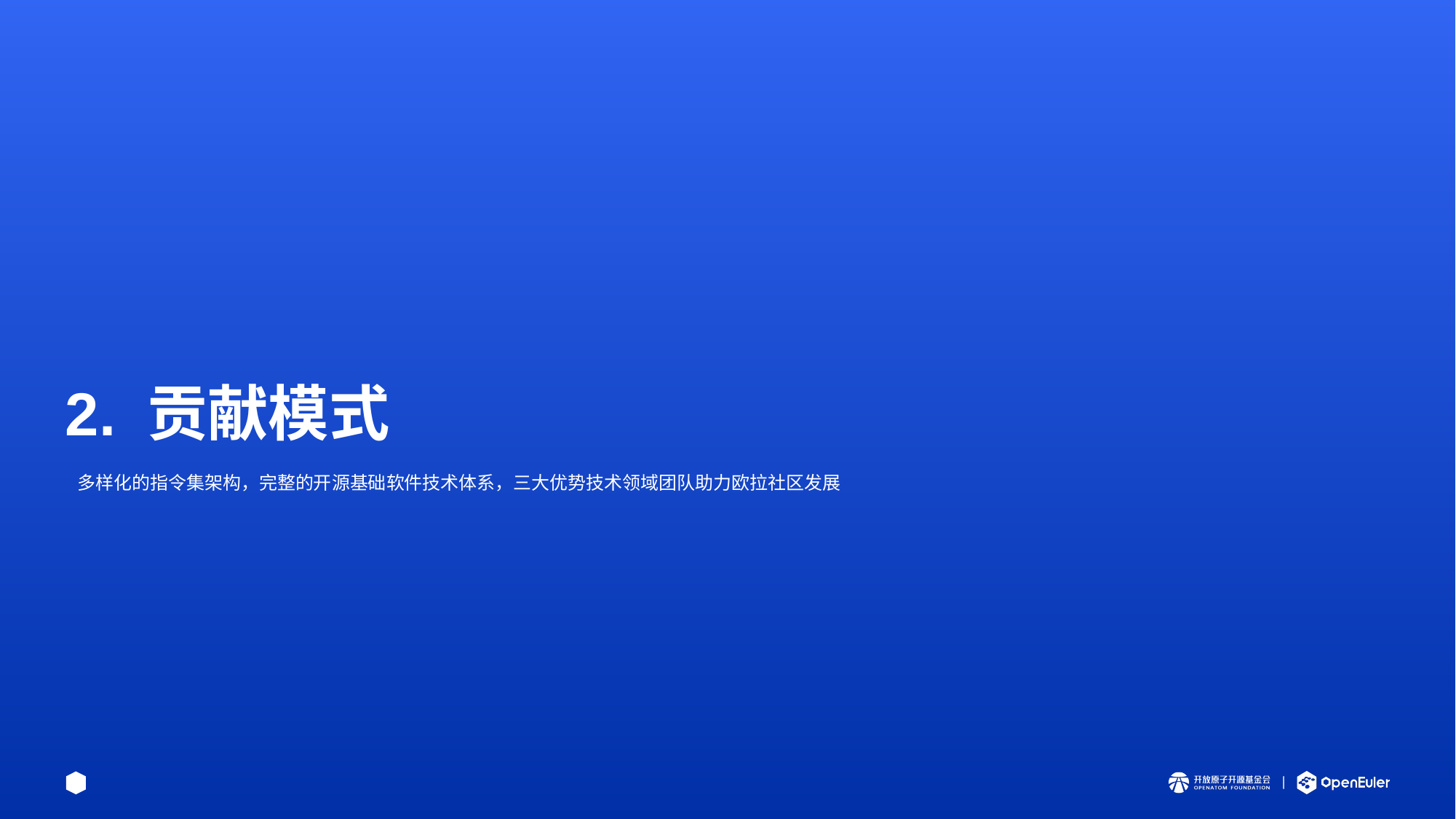

# 2. 贡献模式
多样化的指令集架构，完整的开源基础软件技术体系，三大优势技术领域团队助力欧拉社区发展
10